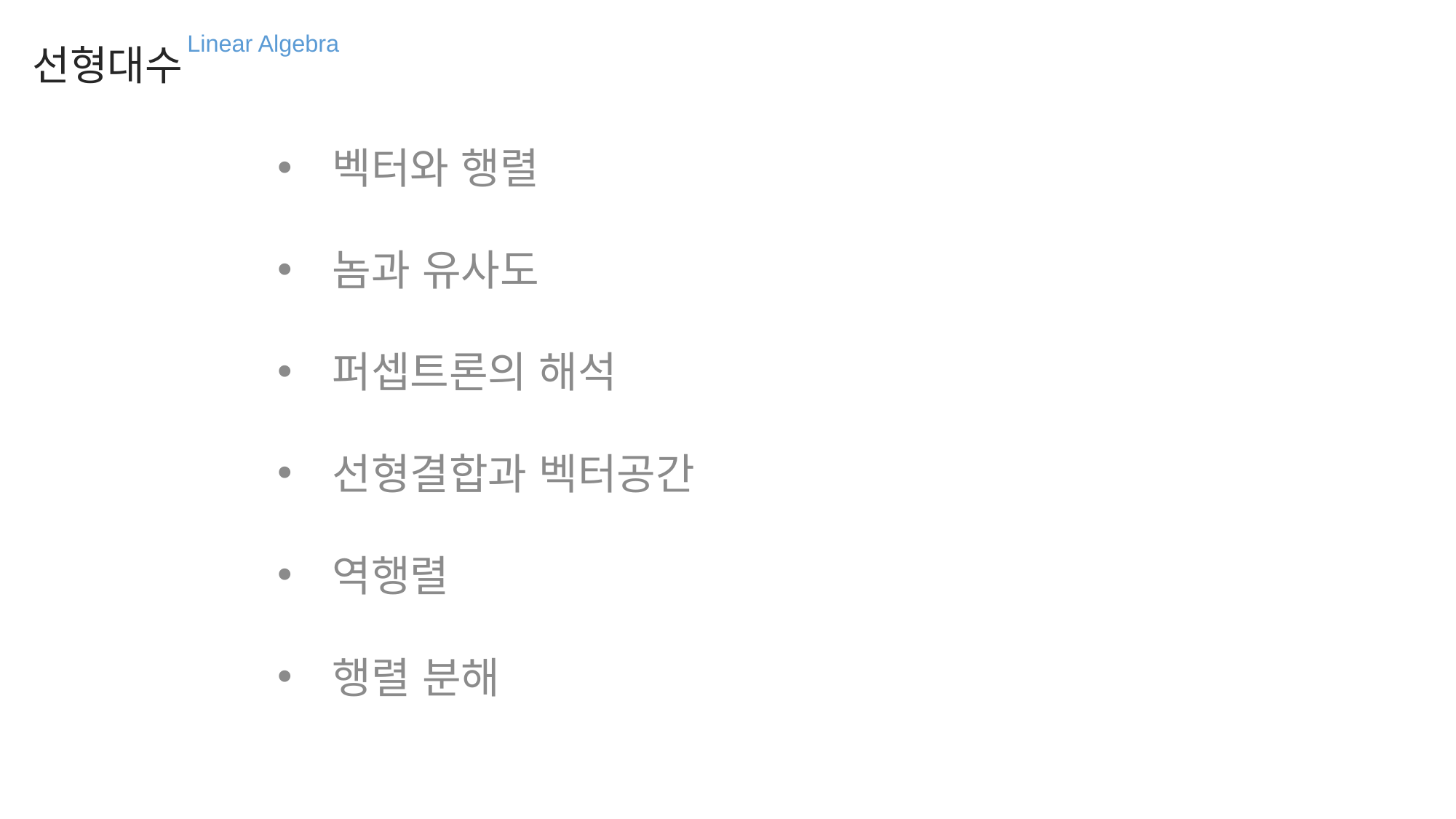

선형대수Linear Algebra
벡터와 행렬

놈과 유사도

퍼셉트론의 해석

선형결합과 벡터공간

역행렬

행렬 분해